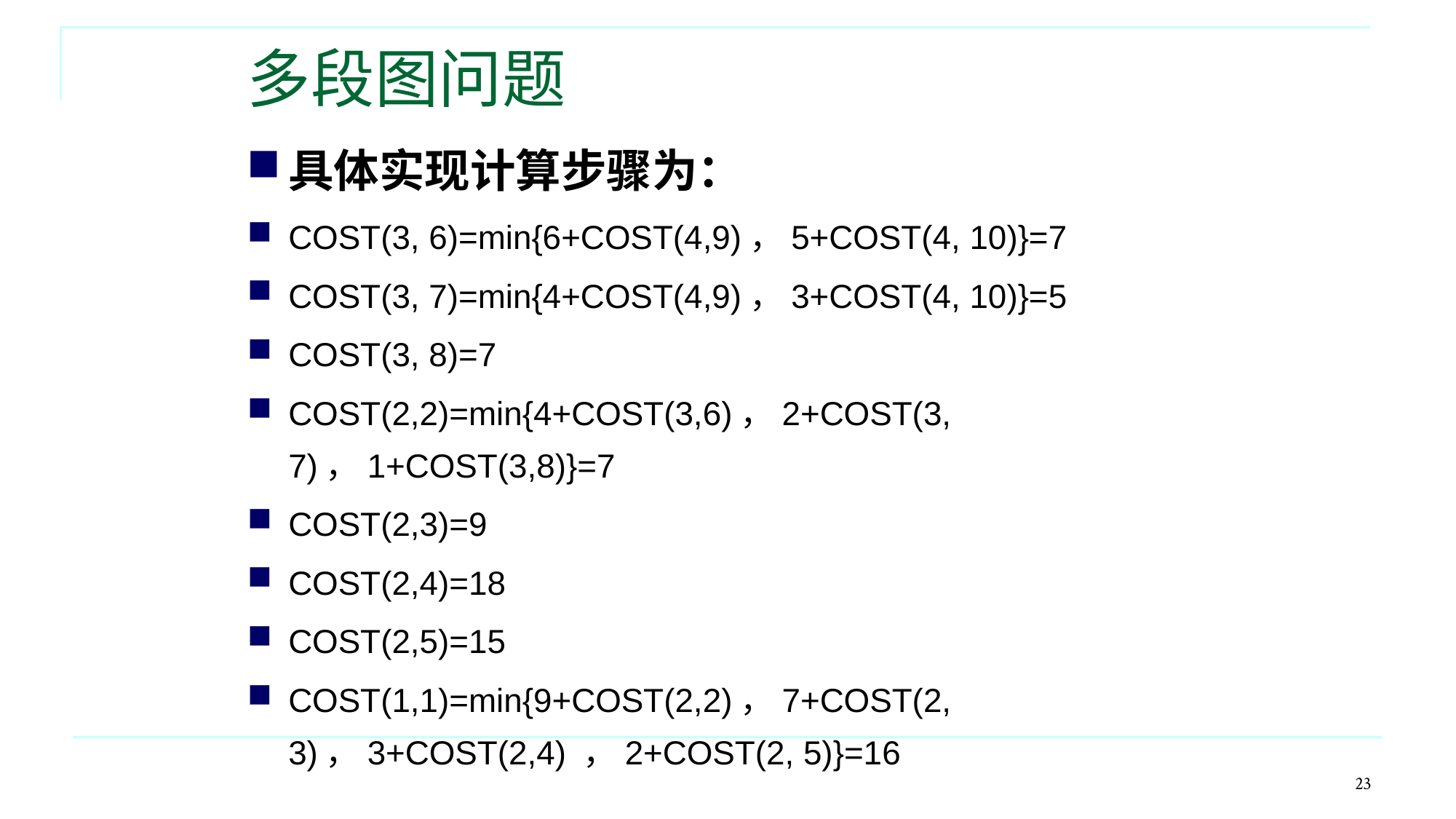

# 多段图问题
具体实现计算步骤为：
COST(3, 6)=min{6+COST(4,9)，5+COST(4, 10)}=7
COST(3, 7)=min{4+COST(4,9)，3+COST(4, 10)}=5
COST(3, 8)=7
COST(2,2)=min{4+COST(3,6)，2+COST(3, 7)，1+COST(3,8)}=7
COST(2,3)=9
COST(2,4)=18
COST(2,5)=15
COST(1,1)=min{9+COST(2,2)，7+COST(2, 3)，3+COST(2,4) ，2+COST(2, 5)}=16
23